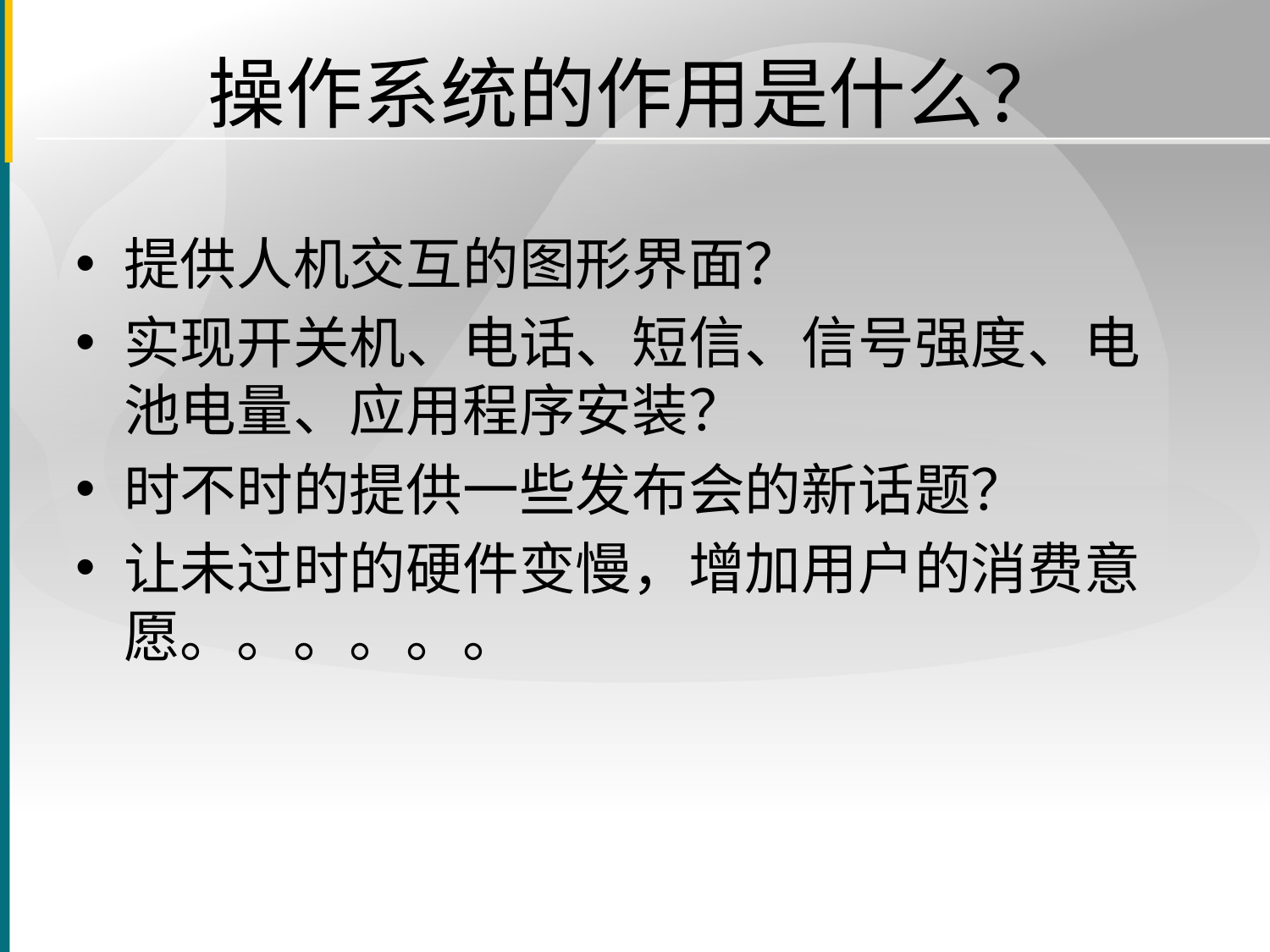

# 操作系统的作用是什么？
提供人机交互的图形界面？
实现开关机、电话、短信、信号强度、电池电量、应用程序安装？
时不时的提供一些发布会的新话题？
让未过时的硬件变慢，增加用户的消费意愿。。。。。。